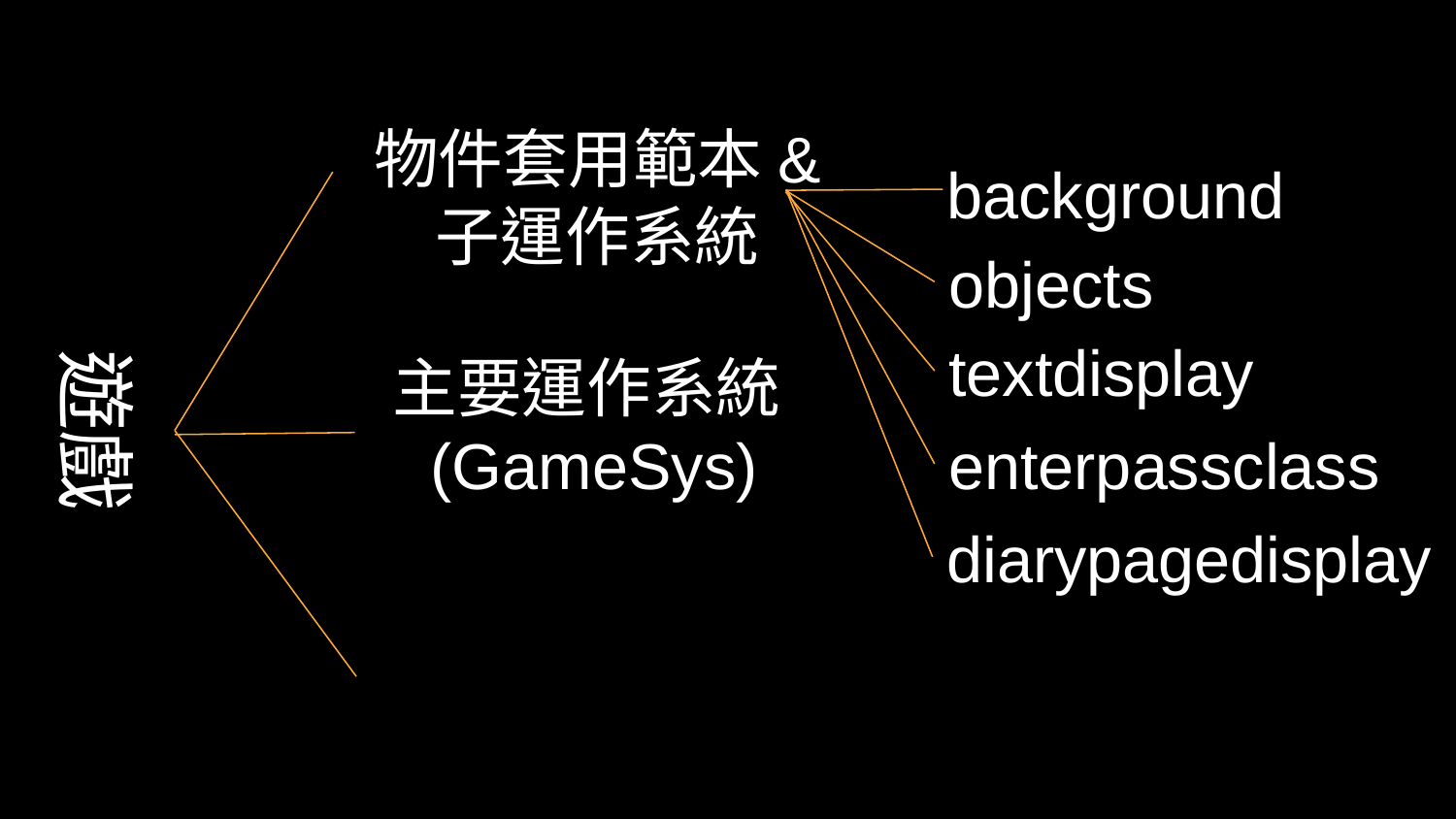

物件套用範本&
子運作系統
background
objects
遊戲
textdisplay
主要運作系統(GameSys)
enterpassclass
diarypagedisplay